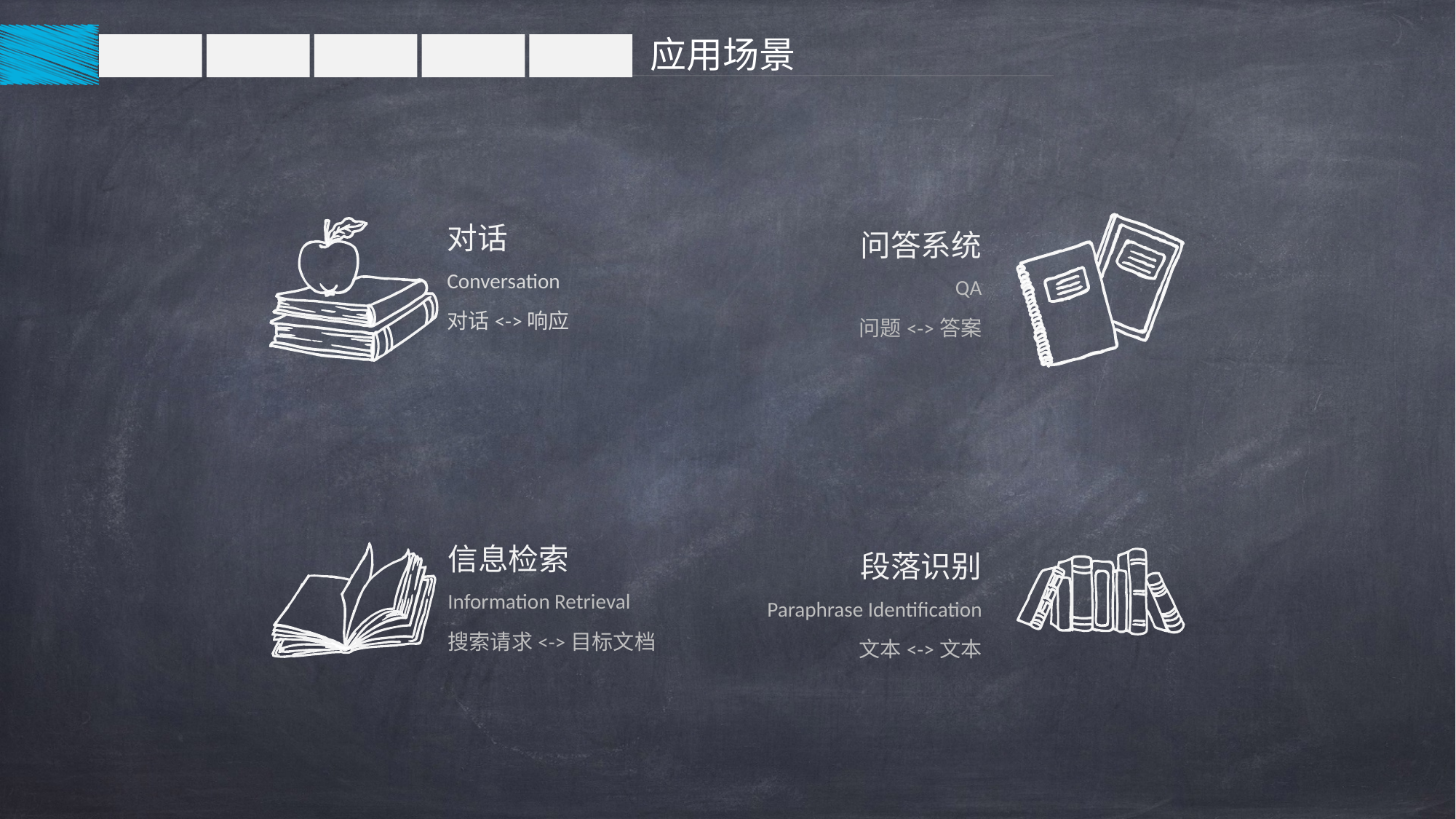

应用场景

对话
Conversation
对话<->响应

问答系统
QA
问题<->答案
信息检索
Information Retrieval
搜索请求<->目标文档
段落识别
Paraphrase Identification
文本<->文本